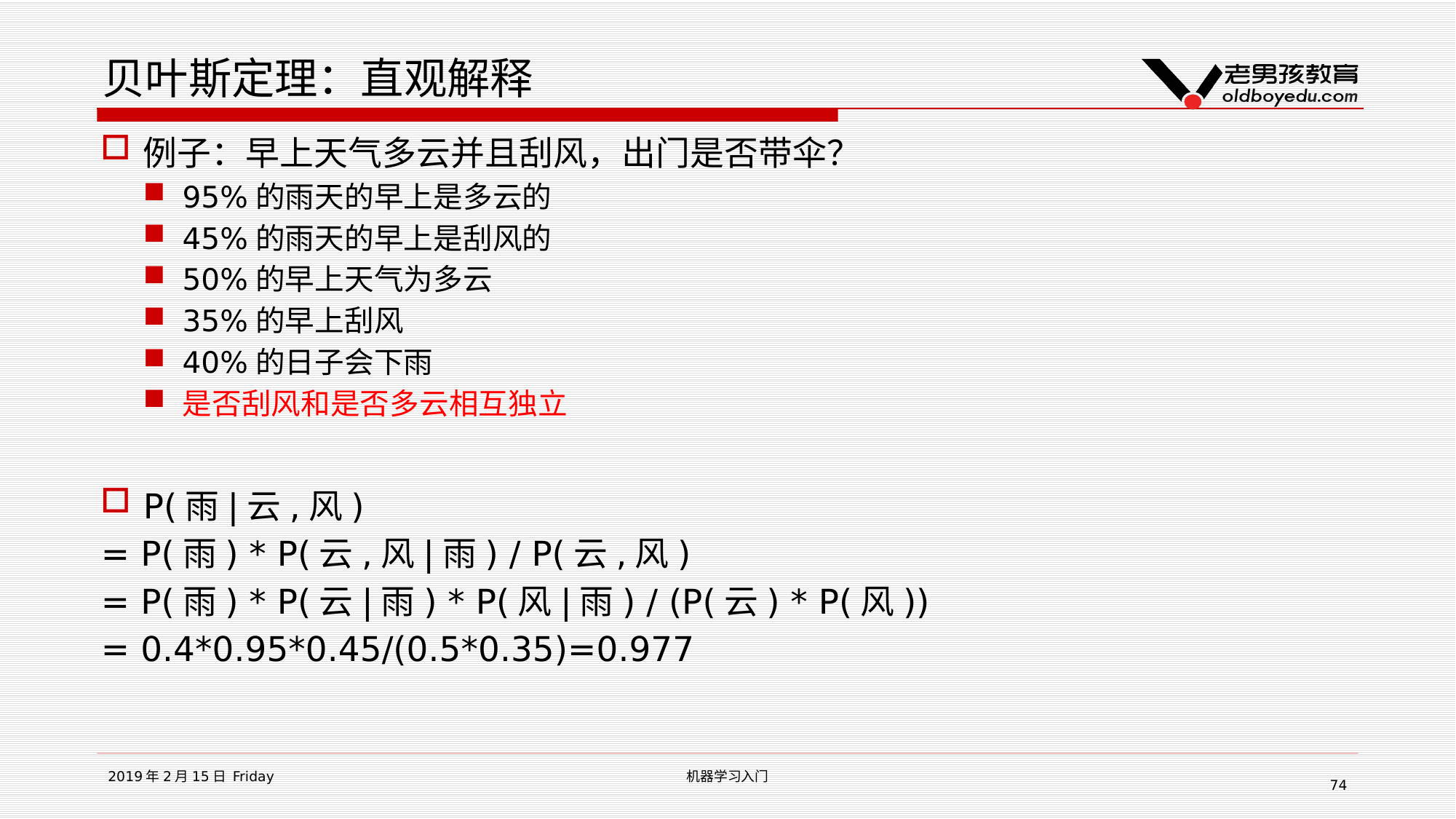

# 贝叶斯定理：直观解释
例子：早上天气多云并且刮风，出门是否带伞？
95%的雨天的早上是多云的
45%的雨天的早上是刮风的
50%的早上天气为多云
35%的早上刮风
40%的日子会下雨
是否刮风和是否多云相互独立

P(雨|云,风)
= P(雨) * P(云,风|雨) / P(云,风)
= P(雨) * P(云|雨) * P(风|雨) / (P(云) * P(风))
= 0.4*0.95*0.45/(0.5*0.35)=0.977
2019年2月15日 Friday
机器学习入门
74